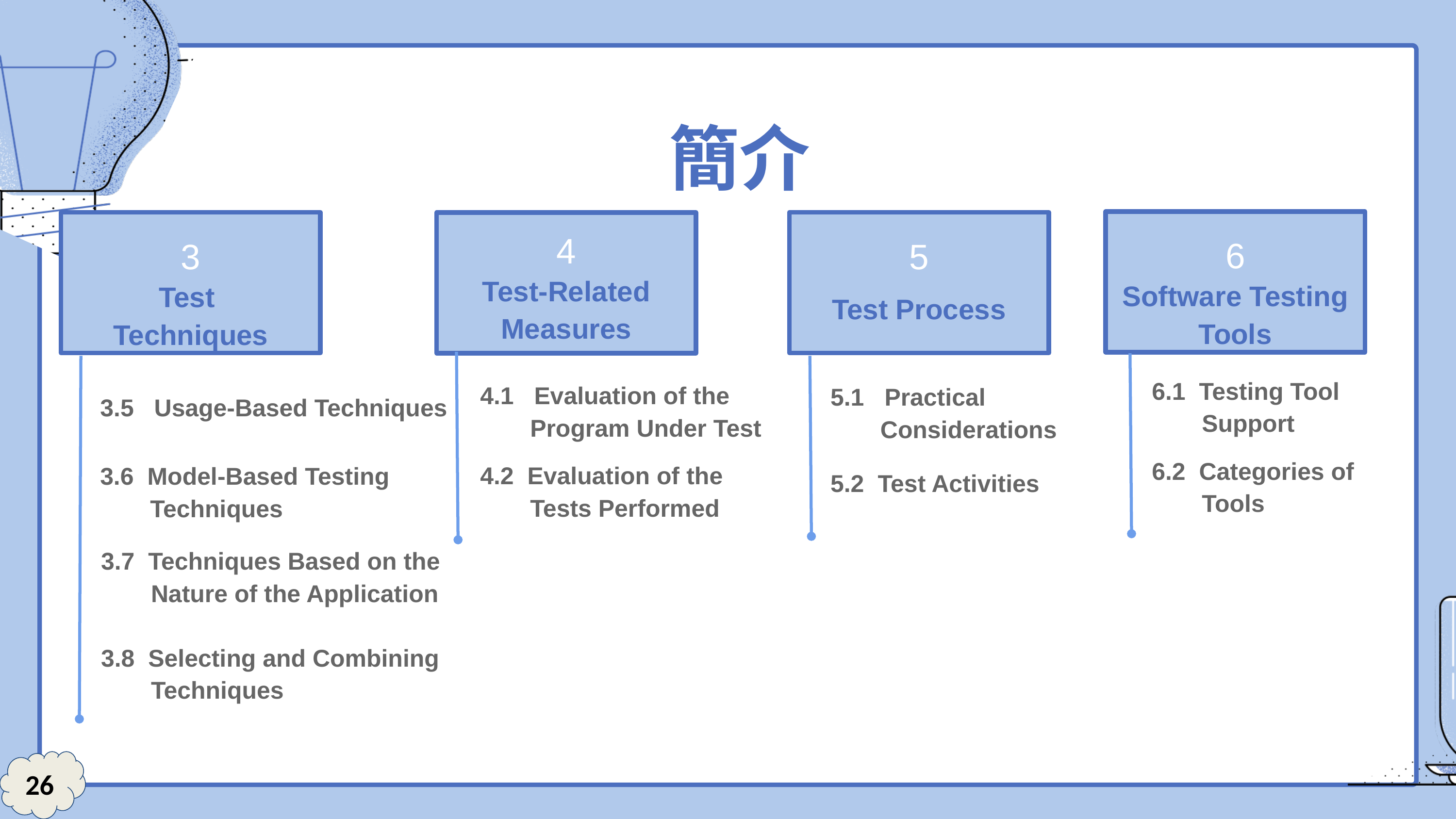

簡介

4
Test-Related Measures

6
Software Testing Tools

3
Test
Techniques
3.5   Usage-Based Techniques

3.6  Model-Based Testing
  Techniques
3.7  Techniques Based on the
  Nature of the Application
3.8  Selecting and Combining
  Techniques

5
Test Process
6.1  Testing Tool
  Support

6.2  Categories of
  Tools
4.1   Evaluation of the
  Program Under Test

4.2  Evaluation of the
  Tests Performed
5.1   Practical
  Considerations

5.2  Test Activities

26